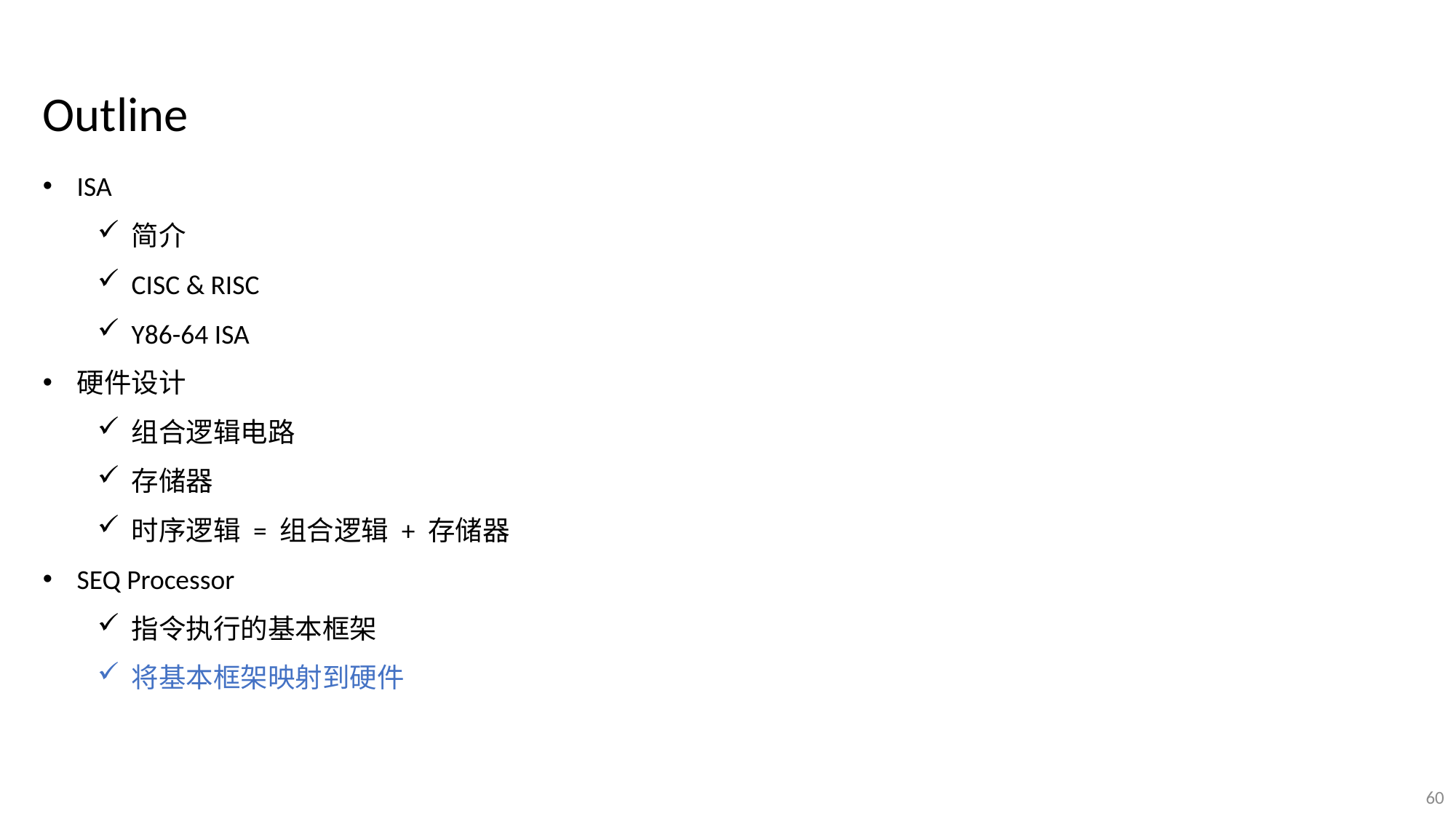

Outline
ISA
简介
CISC & RISC
Y86-64 ISA
硬件设计
组合逻辑电路
存储器
时序逻辑 = 组合逻辑 + 存储器
SEQ Processor
指令执行的基本框架
将基本框架映射到硬件
60